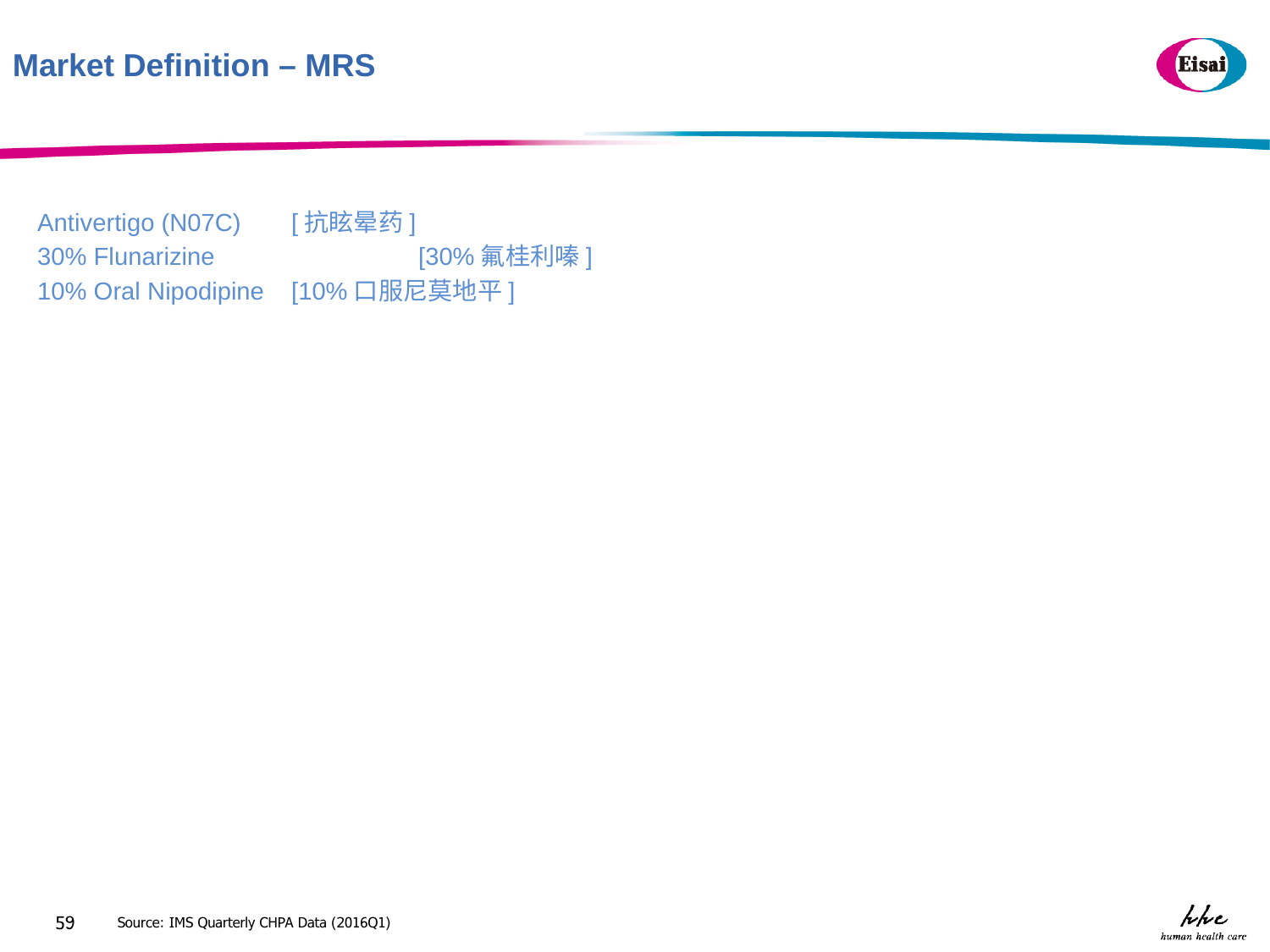

Market Definition – MRS
Antivertigo (N07C) 	[抗眩晕药]
30% Flunarizine 		[30%氟桂利嗪]
10% Oral Nipodipine 	[10%口服尼莫地平]
59
Source: IMS Quarterly CHPA Data (2016Q1)